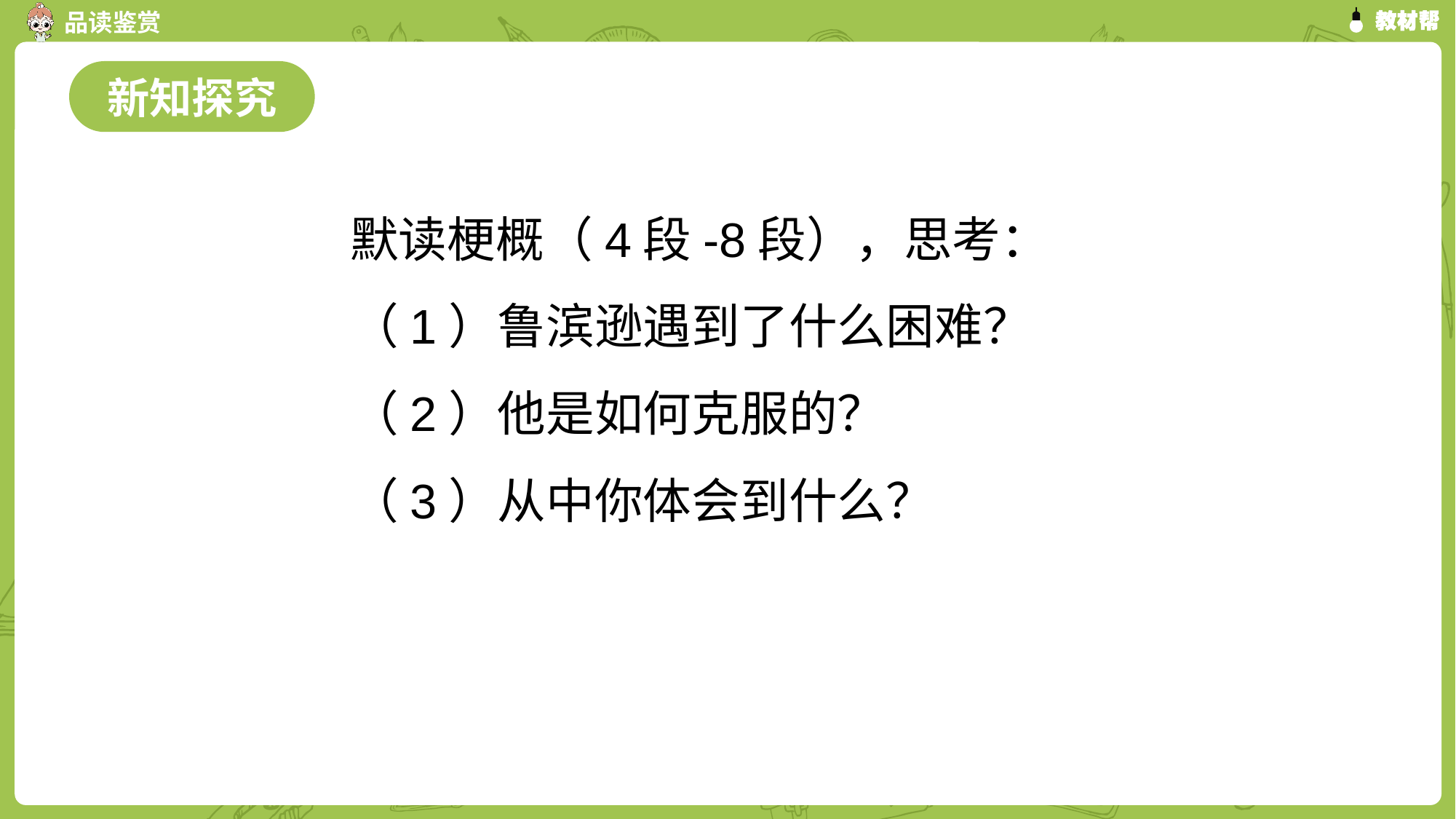

新知探究
默读梗概（4段-8段），思考：
（1）鲁滨逊遇到了什么困难？
（2）他是如何克服的？
（3）从中你体会到什么？